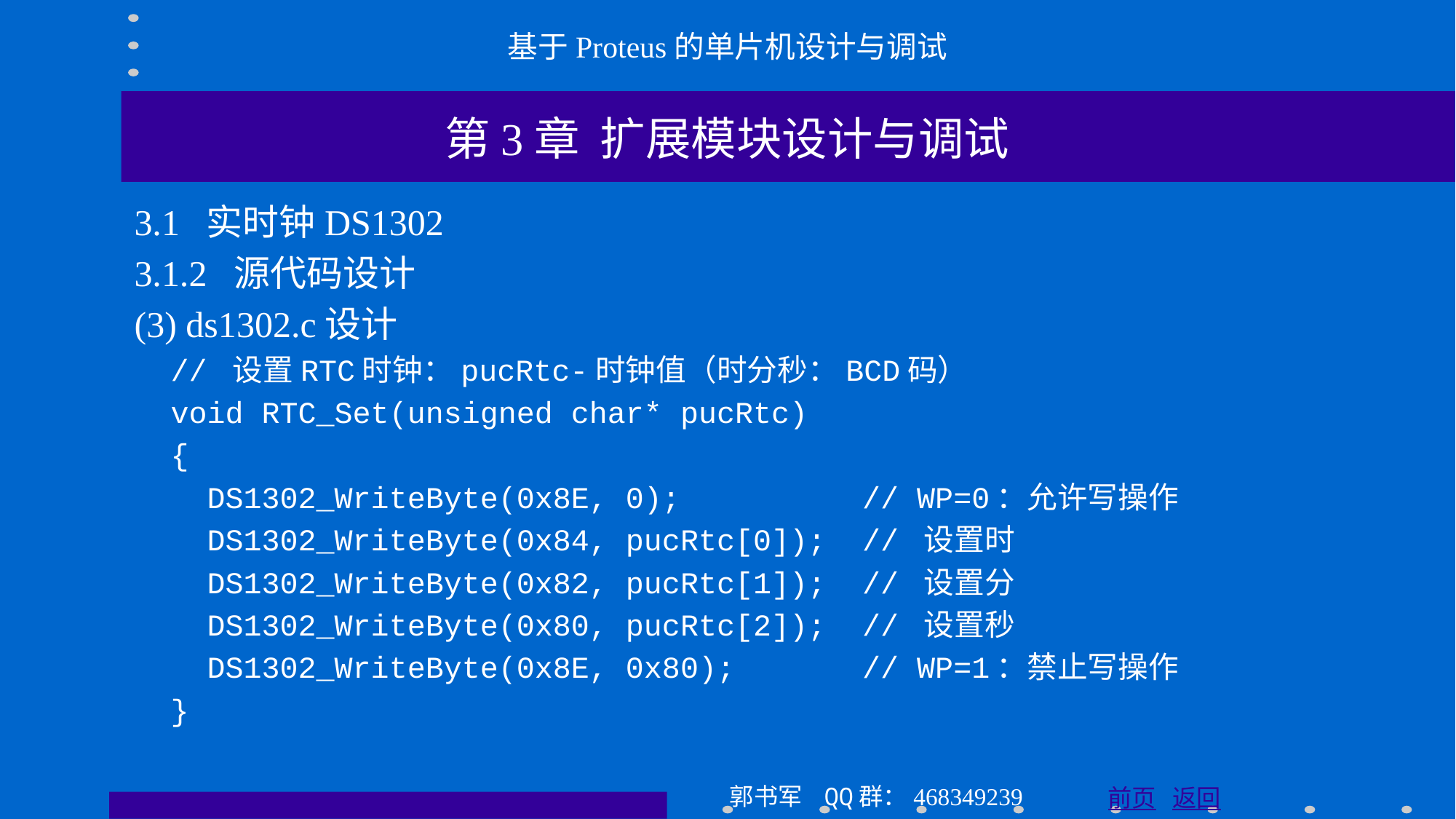

基于Proteus的单片机设计与调试
第3章  扩展模块设计与调试
3.1  实时钟DS1302
3.1.2  源代码设计
(3) ds1302.c设计
  // 设置RTC时钟：pucRtc-时钟值（时分秒：BCD码）
  void RTC_Set(unsigned char* pucRtc)
  {
    DS1302_WriteByte(0x8E, 0);          // WP=0：允许写操作
    DS1302_WriteByte(0x84, pucRtc[0]);  // 设置时
    DS1302_WriteByte(0x82, pucRtc[1]);  // 设置分
    DS1302_WriteByte(0x80, pucRtc[2]);  // 设置秒
    DS1302_WriteByte(0x8E, 0x80);       // WP=1：禁止写操作
  }

郭书军   QQ群：468349239
前页   返回